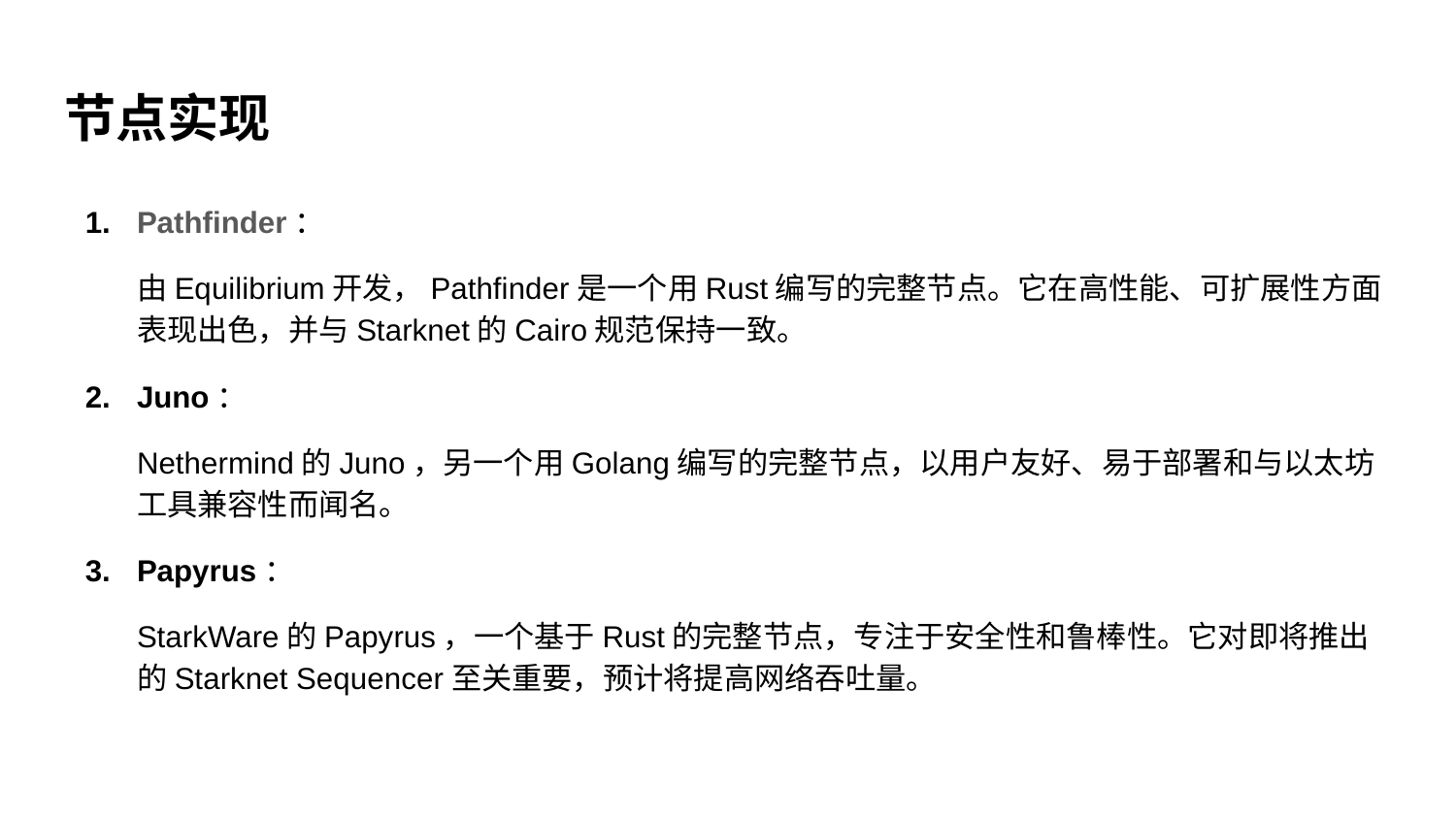

# 节点实现

Pathfinder：
由Equilibrium开发，Pathfinder是一个用Rust编写的完整节点。它在高性能、可扩展性方面表现出色，并与Starknet的Cairo规范保持一致。
Juno：
Nethermind的Juno，另一个用Golang编写的完整节点，以用户友好、易于部署和与以太坊工具兼容性而闻名。
Papyrus：
StarkWare的Papyrus，一个基于Rust的完整节点，专注于安全性和鲁棒性。它对即将推出的Starknet Sequencer至关重要，预计将提高网络吞吐量。